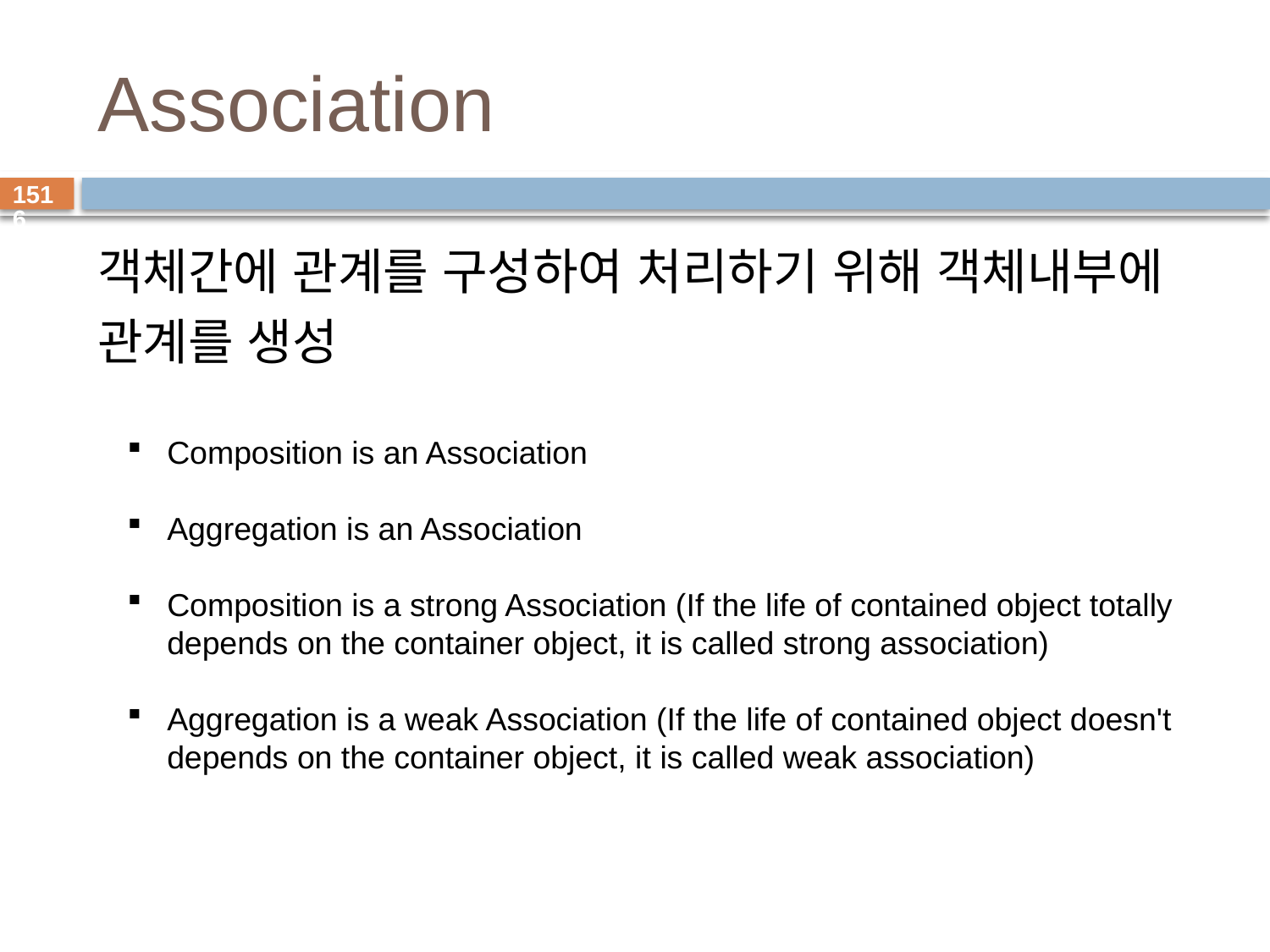

# Association
1516
객체간에 관계를 구성하여 처리하기 위해 객체내부에 관계를 생성

Composition is an Association

Aggregation is an Association

Composition is a strong Association (If the life of contained object totally depends on the container object, it is called strong association)

Aggregation is a weak Association (If the life of contained object doesn't depends on the container object, it is called weak association)